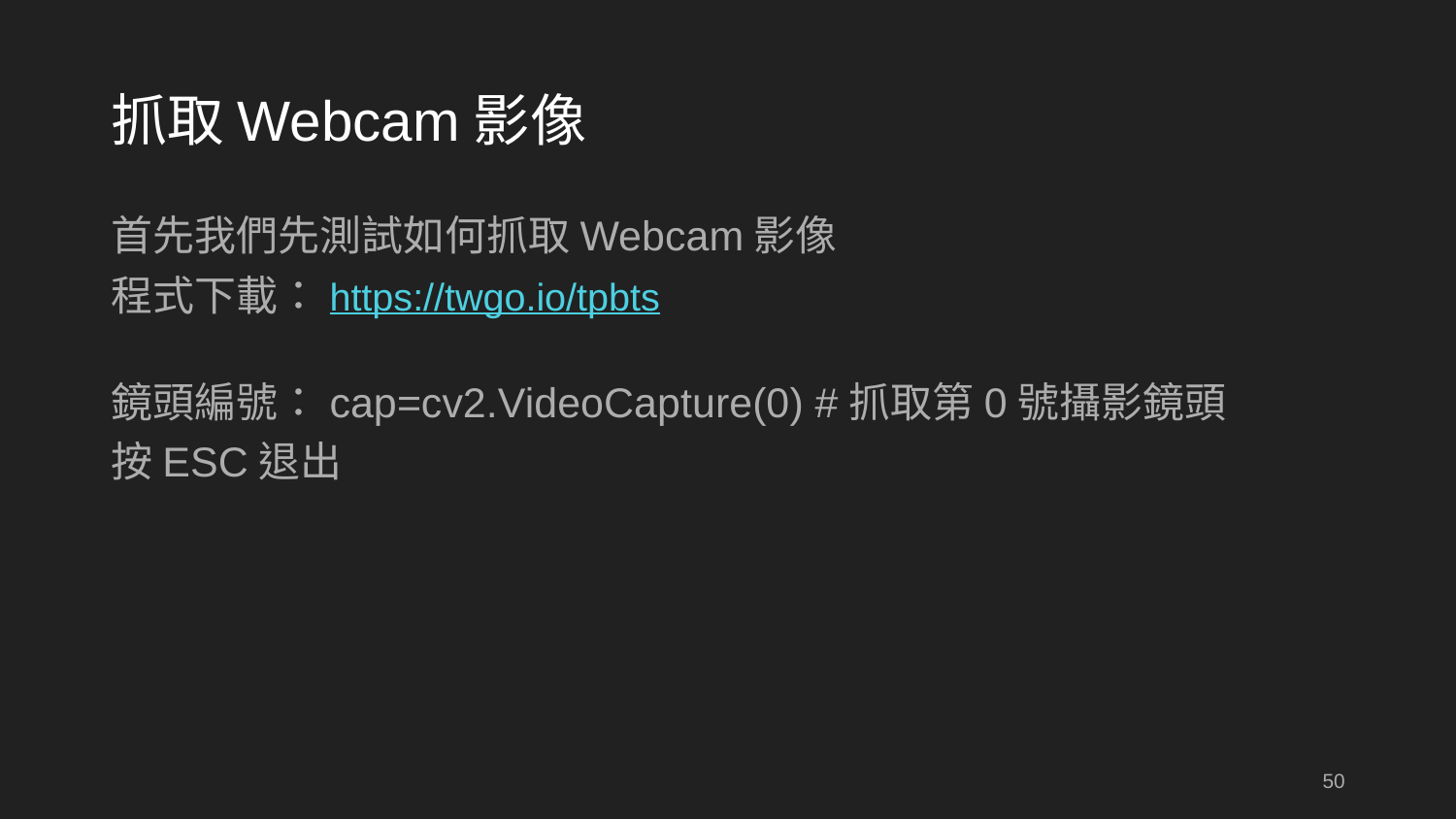

# 抓取Webcam影像
首先我們先測試如何抓取Webcam影像
程式下載：https://twgo.io/tpbts

鏡頭編號：cap=cv2.VideoCapture(0) #抓取第0號攝影鏡頭
按ESC退出

50